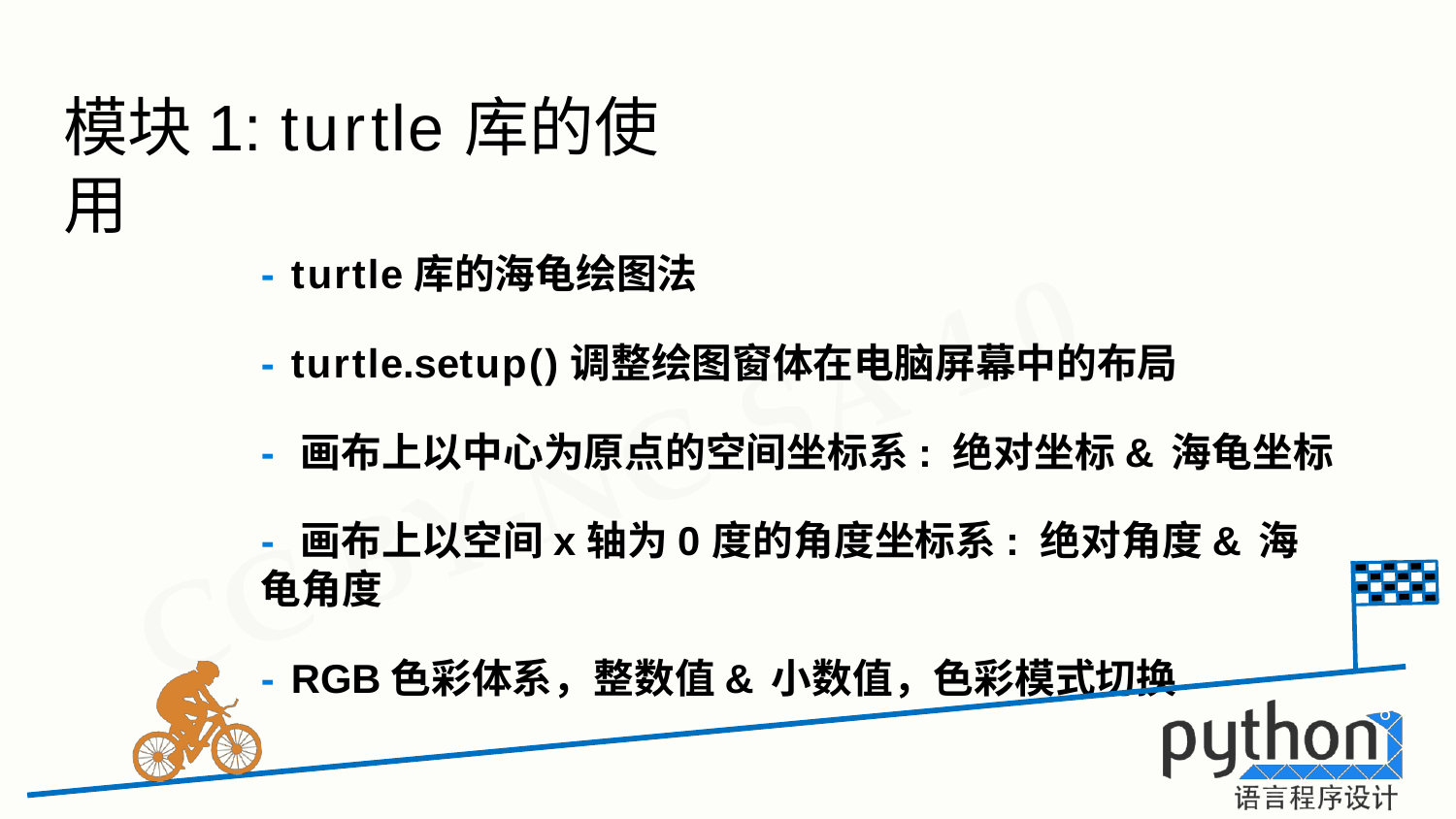

# 模块1: turtle库的使用
- turtle库的海龟绘图法

- turtle.setup()调整绘图窗体在电脑屏幕中的布局

- 画布上以中心为原点的空间坐标系: 绝对坐标&海龟坐标

- 画布上以空间x轴为0度的角度坐标系: 绝对角度&海龟角度

- RGB色彩体系，整数值&小数值，色彩模式切换